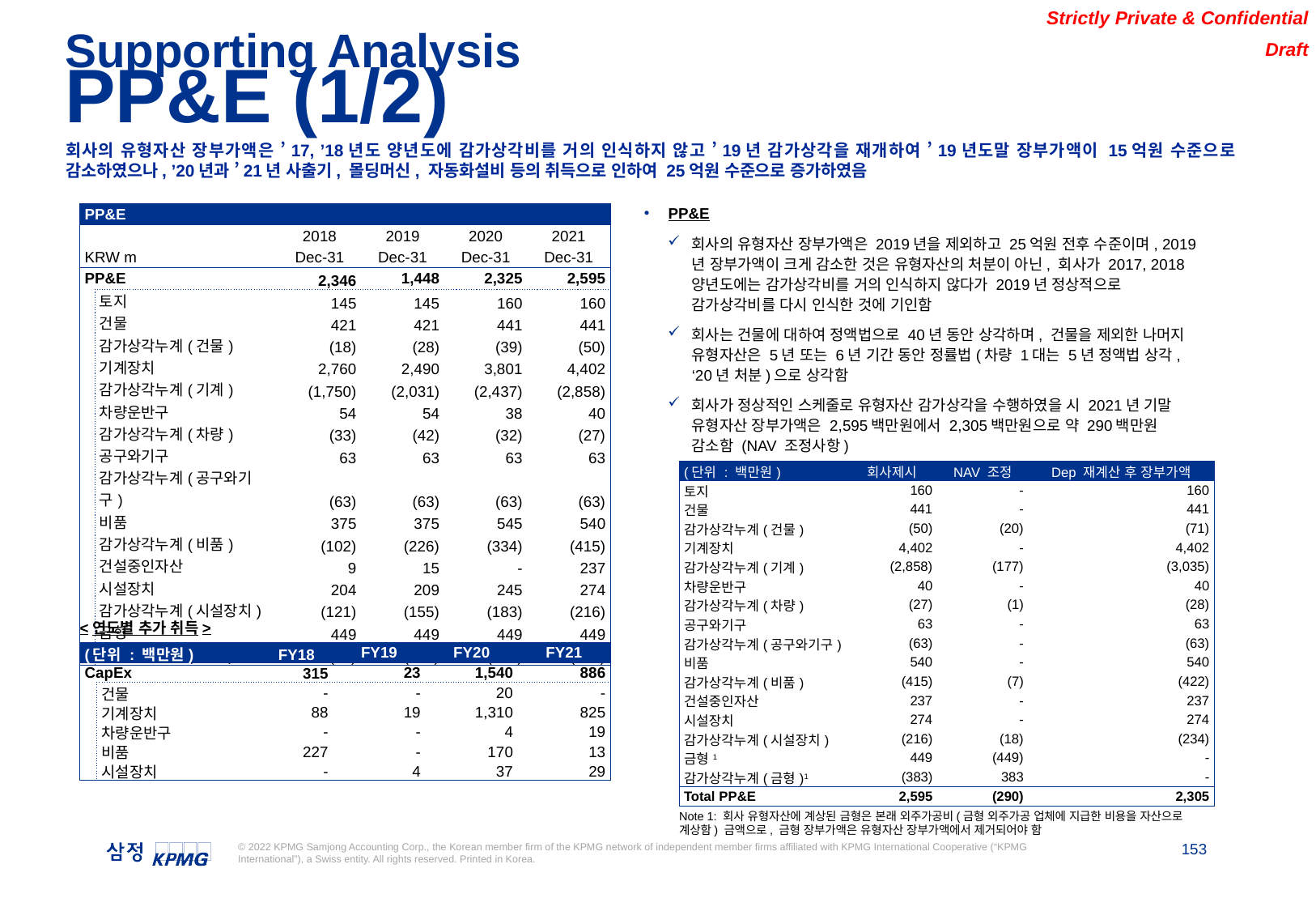

Supporting Analysis
PP&E (1/2)
회사의 유형자산 장부가액은 ’17, ’18년도 양년도에 감가상각비를 거의 인식하지 않고 ’19년 감가상각을 재개하여 ’19년도말 장부가액이 15억원 수준으로 감소하였으나, ’20년과 ’21년 사출기, 몰딩머신, 자동화설비 등의 취득으로 인하여 25억원 수준으로 증가하였음
PP&E
회사의 유형자산 장부가액은 2019년을 제외하고 25억원 전후 수준이며, 2019년 장부가액이 크게 감소한 것은 유형자산의 처분이 아닌, 회사가 2017, 2018 양년도에는 감가상각비를 거의 인식하지 않다가 2019년 정상적으로 감가상각비를 다시 인식한 것에 기인함
회사는 건물에 대하여 정액법으로 40년 동안 상각하며, 건물을 제외한 나머지 유형자산은 5년 또는 6년 기간 동안 정률법(차량 1대는 5년 정액법 상각, ‘20년 처분)으로 상각함
회사가 정상적인 스케줄로 유형자산 감가상각을 수행하였을 시 2021년 기말 유형자산 장부가액은 2,595백만원에서 2,305백만원으로 약 290백만원 감소함 (NAV 조정사항)

| PP&E |  |  |  |  |  |  |
| --- | --- | --- | --- | --- | --- | --- |
|  |  |  | 2018 | 2019 | 2020 | 2021 |
| KRW m |  |  | Dec-31 | Dec-31 | Dec-31 | Dec-31 |
| PP&E |  |  | 2,346 | 1,448 | 2,325 | 2,595 |
|  | 토지 |  | 145 | 145 | 160 | 160 |
|  | 건물 |  | 421 | 421 | 441 | 441 |
|  | 감가상각누계(건물) |  | (18) | (28) | (39) | (50) |
|  | 기계장치 |  | 2,760 | 2,490 | 3,801 | 4,402 |
|  | 감가상각누계(기계) |  | (1,750) | (2,031) | (2,437) | (2,858) |
|  | 차량운반구 |  | 54 | 54 | 38 | 40 |
|  | 감가상각누계(차량) |  | (33) | (42) | (32) | (27) |
|  | 공구와기구 |  | 63 | 63 | 63 | 63 |
|  | 감가상각누계(공구와기구) |  | (63) | (63) | (63) | (63) |
|  | 비품 |  | 375 | 375 | 545 | 540 |
|  | 감가상각누계(비품) |  | (102) | (226) | (334) | (415) |
|  | 건설중인자산 |  | 9 | 15 | - | 237 |
|  | 시설장치 |  | 204 | 209 | 245 | 274 |
|  | 감가상각누계(시설장치) |  | (121) | (155) | (183) | (216) |
|  | 금형 |  | 449 | 449 | 449 | 449 |
|  | 감가상각누계(금형) |  | (49) | (230) | (329) | (383) |

| (단위 : 백만원) | 회사제시 | NAV 조정 | Dep 재계산 후 장부가액 |
| --- | --- | --- | --- |
| 토지 | 160 | - | 160 |
| 건물 | 441 | - | 441 |
| 감가상각누계(건물) | (50) | (20) | (71) |
| 기계장치 | 4,402 | - | 4,402 |
| 감가상각누계(기계) | (2,858) | (177) | (3,035) |
| 차량운반구 | 40 | - | 40 |
| 감가상각누계(차량) | (27) | (1) | (28) |
| 공구와기구 | 63 | - | 63 |
| 감가상각누계(공구와기구) | (63) | - | (63) |
| 비품 | 540 | - | 540 |
| 감가상각누계(비품) | (415) | (7) | (422) |
| 건설중인자산 | 237 | - | 237 |
| 시설장치 | 274 | - | 274 |
| 감가상각누계(시설장치) | (216) | (18) | (234) |
| 금형1 | 449 | (449) | - |
| 감가상각누계(금형)1 | (383) | 383 | - |
| Total PP&E | 2,595 | (290) | 2,305 |
<연도별 추가 취득>
| (단위 : 백만원) |  | FY18 | FY19 | FY20 | FY21 |
| --- | --- | --- | --- | --- | --- |
| CapEx |  | 315 | 23 | 1,540 | 886 |
|  | 건물 | - | - | 20 | - |
|  | 기계장치 | 88 | 19 | 1,310 | 825 |
|  | 차량운반구 | - | - | 4 | 19 |
|  | 비품 | 227 | - | 170 | 13 |
|  | 시설장치 | - | 4 | 37 | 29 |
Note 1: 회사 유형자산에 계상된 금형은 본래 외주가공비(금형 외주가공 업체에 지급한 비용을 자산으로 계상함) 금액으로, 금형 장부가액은 유형자산 장부가액에서 제거되어야 함